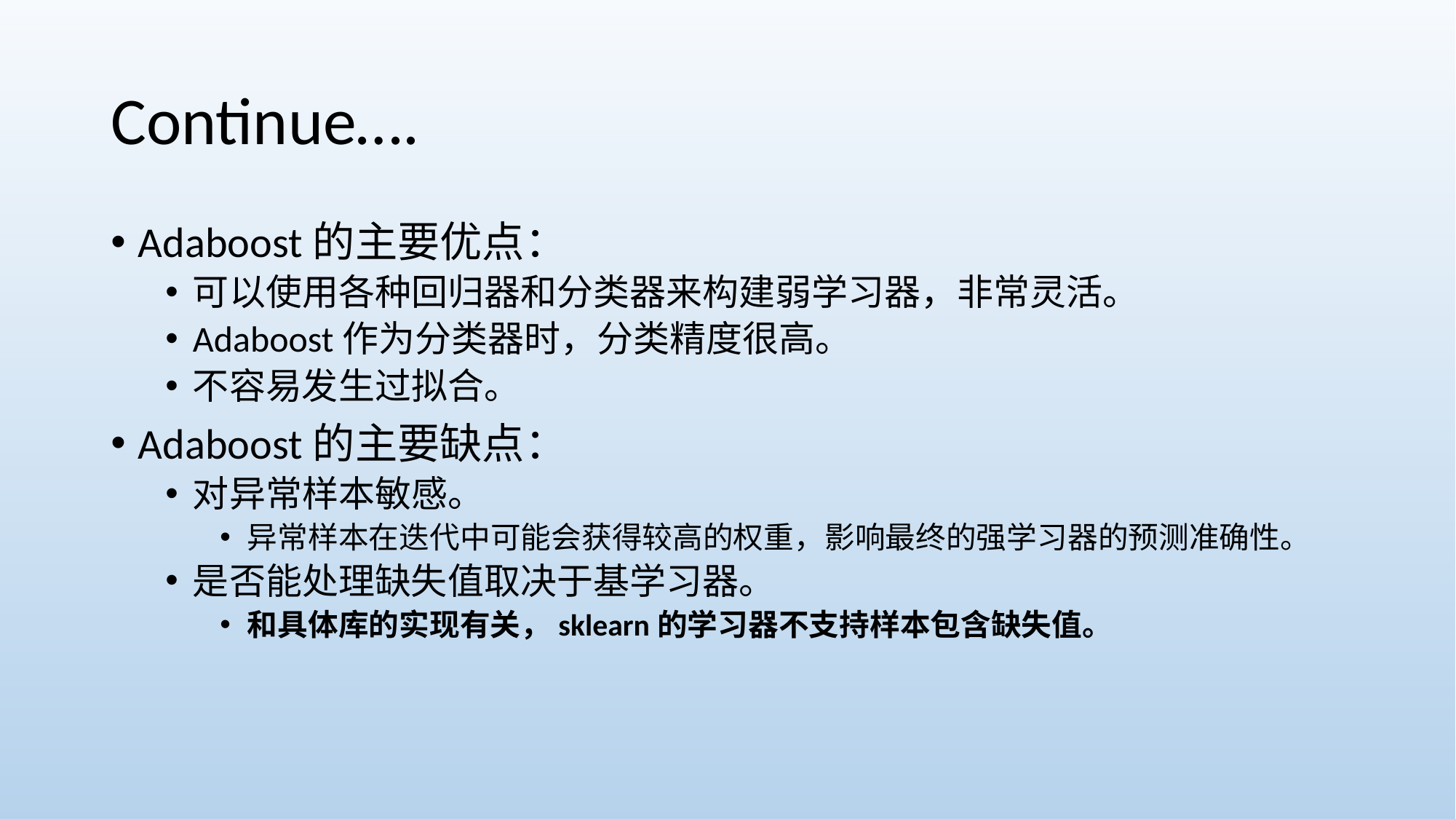

# Continue….
Adaboost的主要优点：
可以使用各种回归器和分类器来构建弱学习器，非常灵活。
Adaboost作为分类器时，分类精度很高。
不容易发生过拟合。
Adaboost的主要缺点：
对异常样本敏感。
异常样本在迭代中可能会获得较高的权重，影响最终的强学习器的预测准确性。
是否能处理缺失值取决于基学习器。
和具体库的实现有关，sklearn的学习器不支持样本包含缺失值。